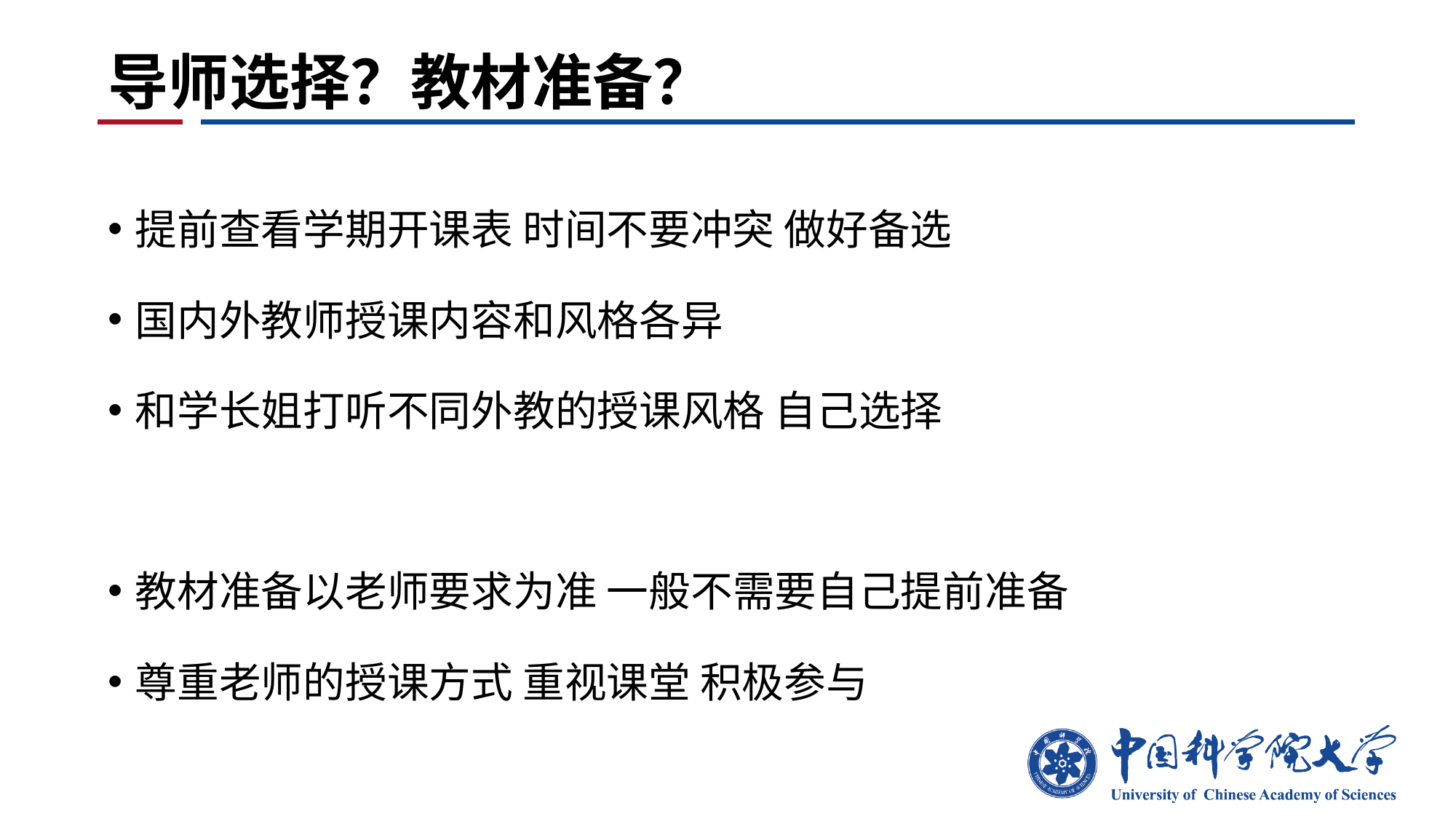

# 导师选择？教材准备？

提前查看学期开课表 时间不要冲突 做好备选
国内外教师授课内容和风格各异
和学长姐打听不同外教的授课风格 自己选择

教材准备以老师要求为准 一般不需要自己提前准备
尊重老师的授课方式 重视课堂 积极参与